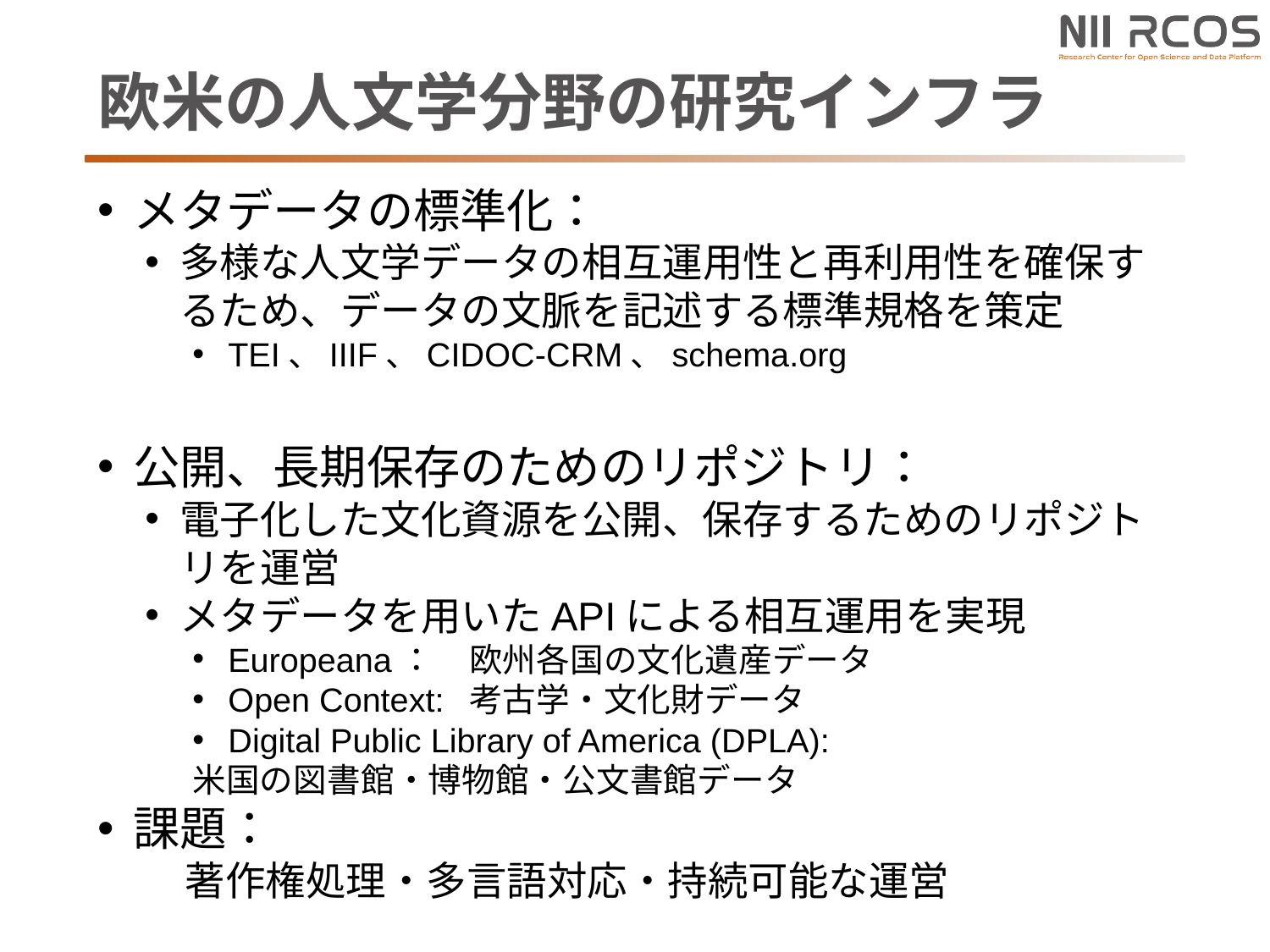

# 欧米の人文学分野の研究インフラ
メタデータの標準化：
多様な人文学データの相互運用性と再利用性を確保するため、データの文脈を記述する標準規格を策定
TEI、IIIF、CIDOC-CRM、schema.org

公開、長期保存のためのリポジトリ：
電子化した文化資源を公開、保存するためのリポジトリを運営
メタデータを用いたAPIによる相互運用を実現
Europeana：　		欧州各国の文化遺産データ
Open Context:		考古学・文化財データ
Digital Public Library of America (DPLA):
			米国の図書館・博物館・公文書館データ
課題：
　著作権処理・多言語対応・持続可能な運営